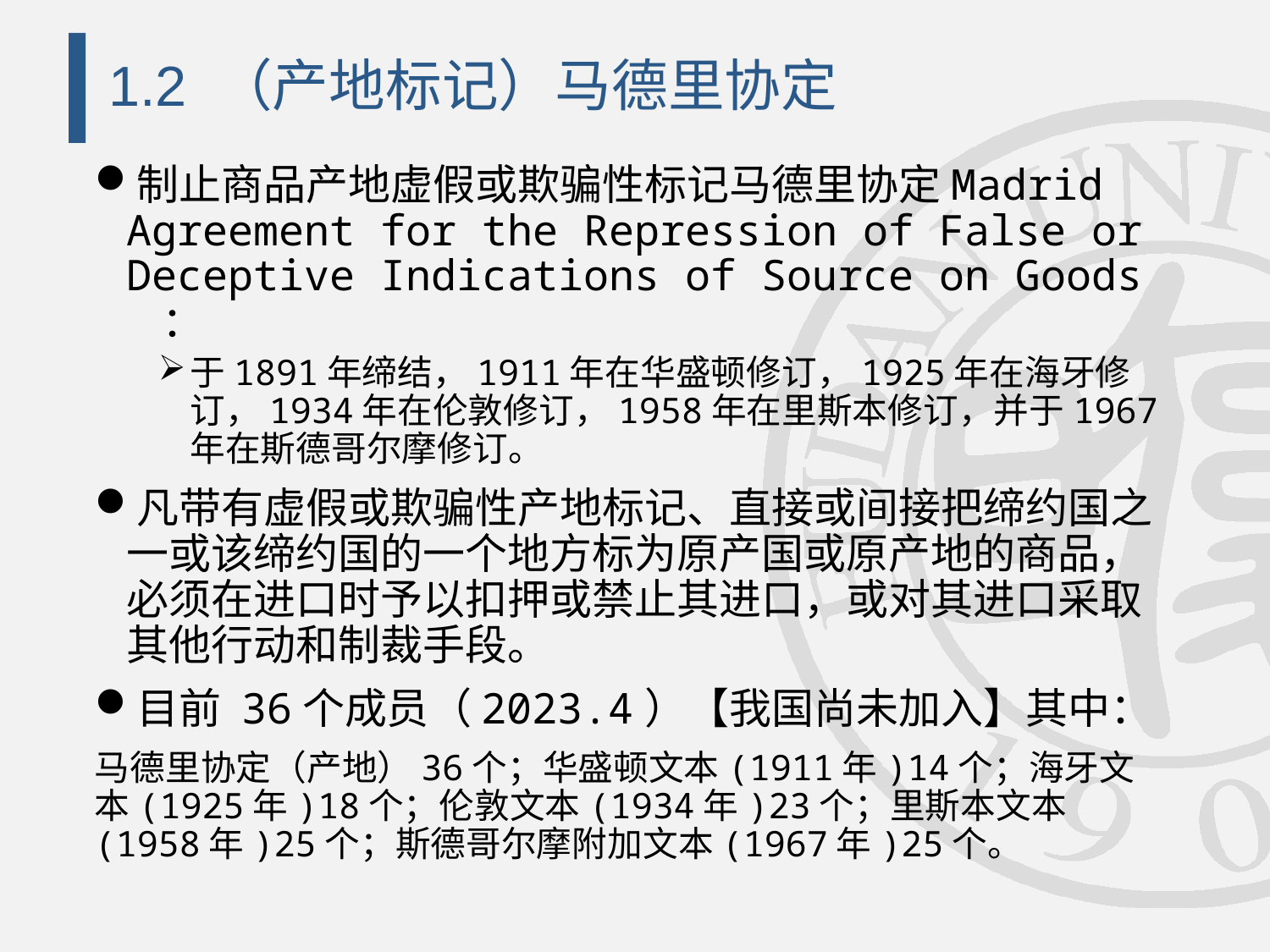

# 1.2 （产地标记）马德里协定
制止商品产地虚假或欺骗性标记马德里协定Madrid Agreement for the Repression of False or Deceptive Indications of Source on Goods  ：
于1891年缔结，1911年在华盛顿修订，1925年在海牙修订，1934年在伦敦修订，1958年在里斯本修订，并于1967年在斯德哥尔摩修订。
凡带有虚假或欺骗性产地标记、直接或间接把缔约国之一或该缔约国的一个地方标为原产国或原产地的商品，必须在进口时予以扣押或禁止其进口，或对其进口采取其他行动和制裁手段。
目前 36个成员（2023.4）【我国尚未加入】其中：
马德里协定（产地）36个；华盛顿文本(1911年)14个；海牙文本(1925年)18个；伦敦文本(1934年)23个；里斯本文本(1958年)25个；斯德哥尔摩附加文本(1967年)25个。